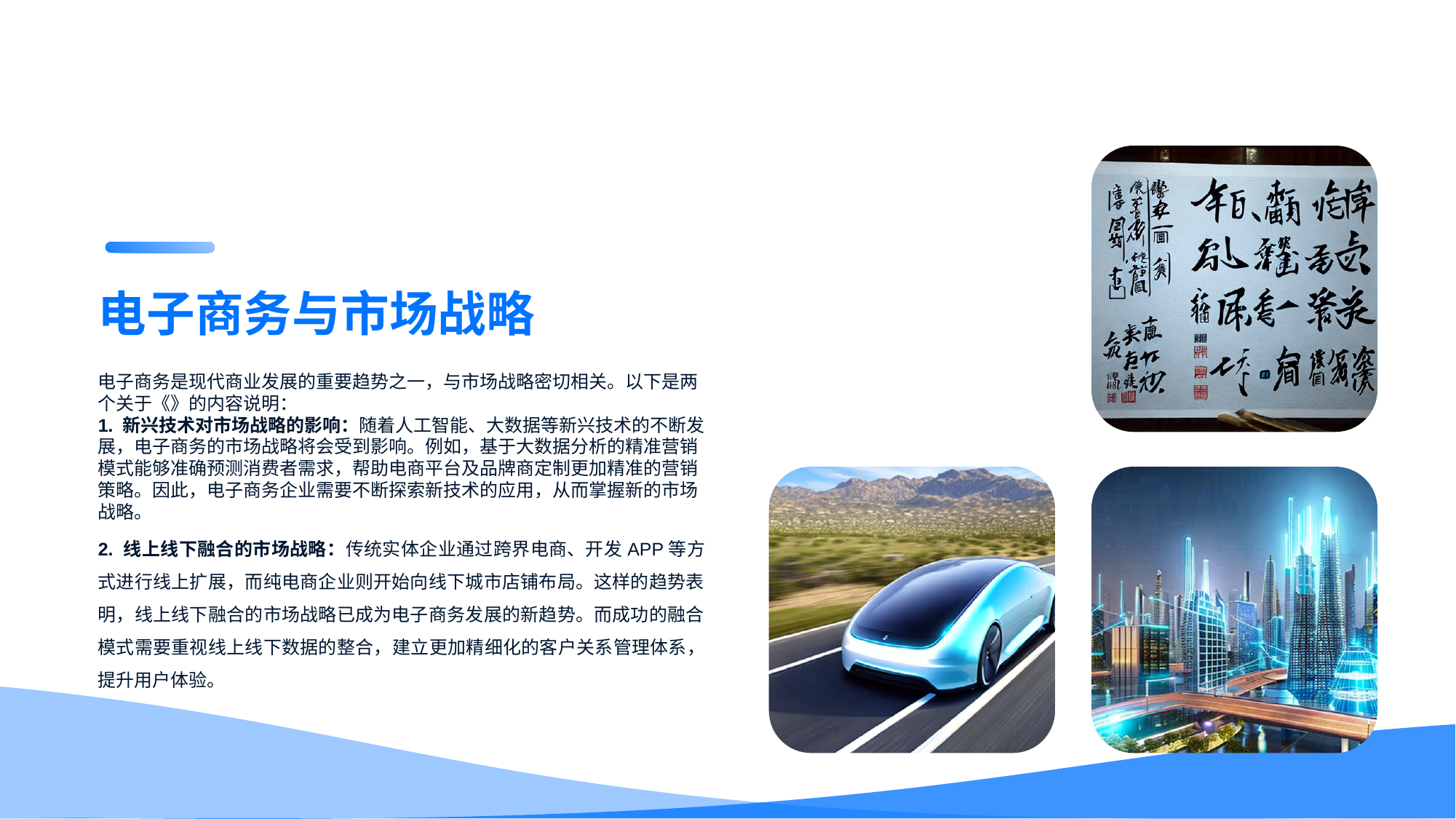

电子商务与市场战略
电子商务是现代商业发展的重要趋势之一，与市场战略密切相关。以下是两个关于《》的内容说明：
1. 新兴技术对市场战略的影响：随着人工智能、大数据等新兴技术的不断发展，电子商务的市场战略将会受到影响。例如，基于大数据分析的精准营销模式能够准确预测消费者需求，帮助电商平台及品牌商定制更加精准的营销策略。因此，电子商务企业需要不断探索新技术的应用，从而掌握新的市场战略。
2. 线上线下融合的市场战略：传统实体企业通过跨界电商、开发APP等方式进行线上扩展，而纯电商企业则开始向线下城市店铺布局。这样的趋势表明，线上线下融合的市场战略已成为电子商务发展的新趋势。而成功的融合模式需要重视线上线下数据的整合，建立更加精细化的客户关系管理体系，提升用户体验。